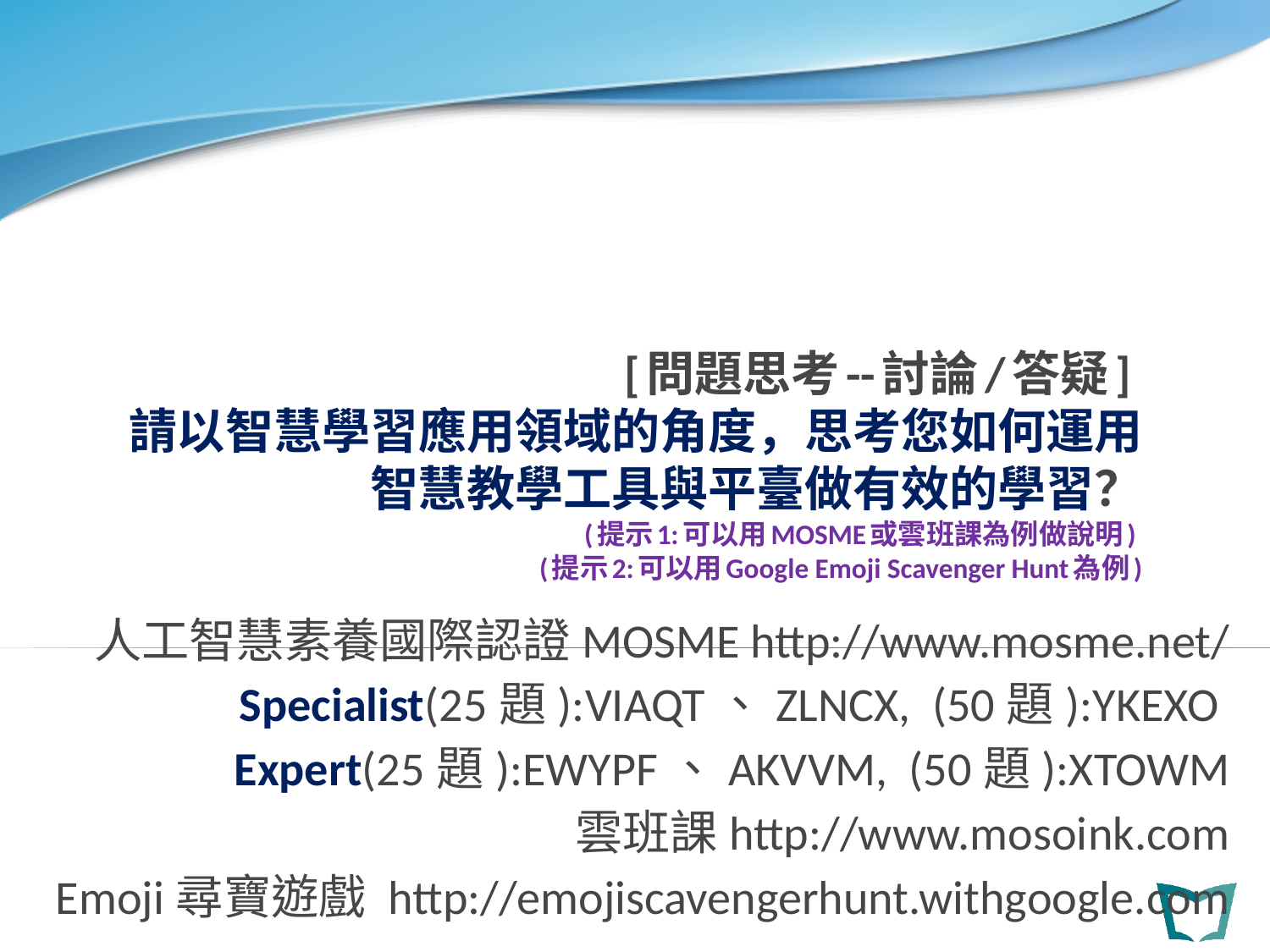

# [問題思考--討論/答疑] 請以智慧學習應用領域的角度，思考您如何運用智慧教學工具與平臺做有效的學習？ (提示1:可以用MOSME或雲班課為例做說明) (提示2:可以用Google Emoji Scavenger Hunt為例)
人工智慧素養國際認證MOSME http://www.mosme.net/
Specialist(25題):VIAQT、ZLNCX,  (50題):YKEXO
Expert(25題):EWYPF、AKVVM,  (50題):XTOWM
雲班課http://www.mosoink.com
Emoji尋寶遊戲 http://emojiscavengerhunt.withgoogle.com